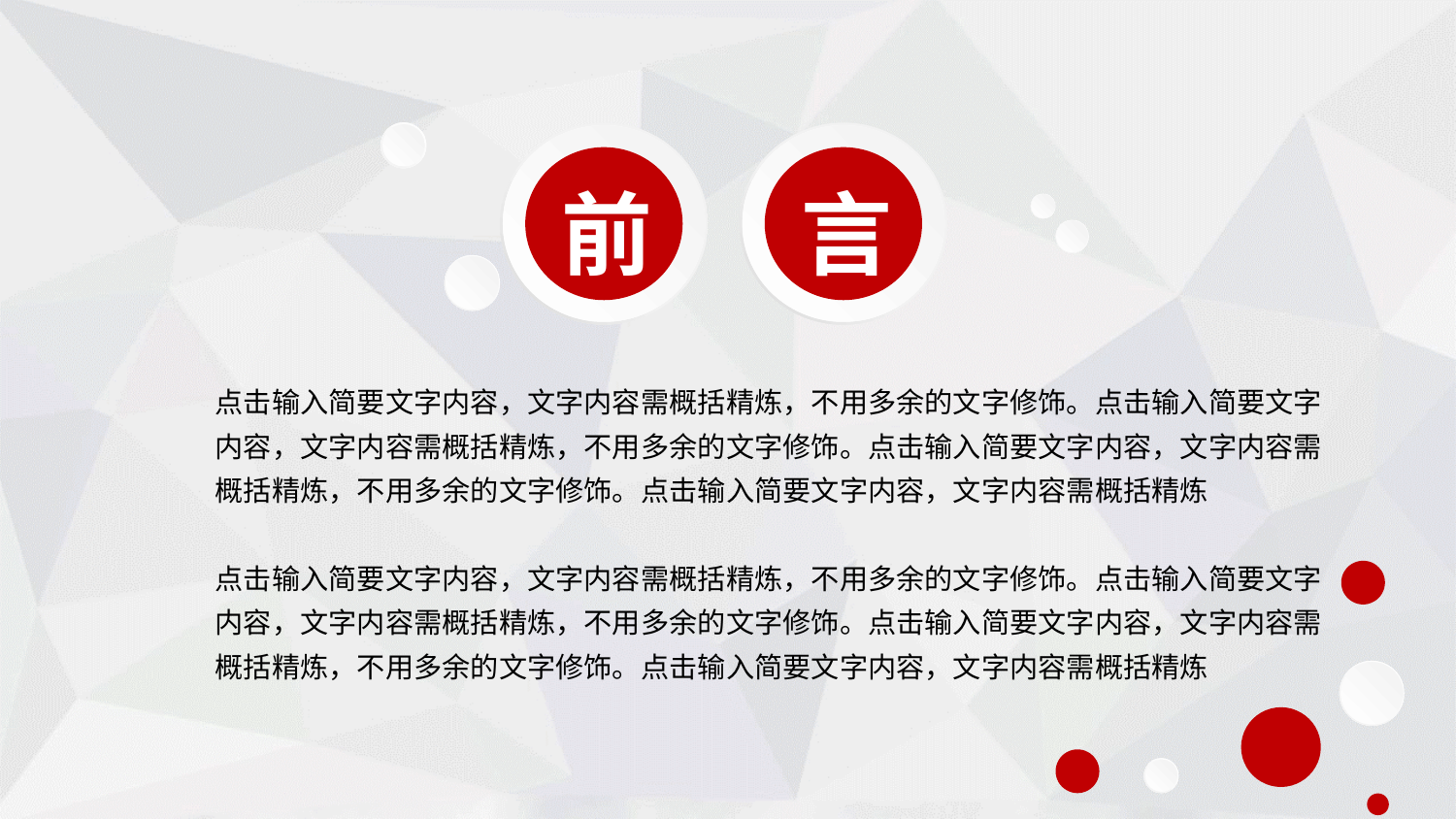

前

言

点击输入简要文字内容，文字内容需概括精炼，不用多余的文字修饰。点击输入简要文字内容，文字内容需概括精炼，不用多余的文字修饰。点击输入简要文字内容，文字内容需概括精炼，不用多余的文字修饰。点击输入简要文字内容，文字内容需概括精炼

点击输入简要文字内容，文字内容需概括精炼，不用多余的文字修饰。点击输入简要文字内容，文字内容需概括精炼，不用多余的文字修饰。点击输入简要文字内容，文字内容需概括精炼，不用多余的文字修饰。点击输入简要文字内容，文字内容需概括精炼